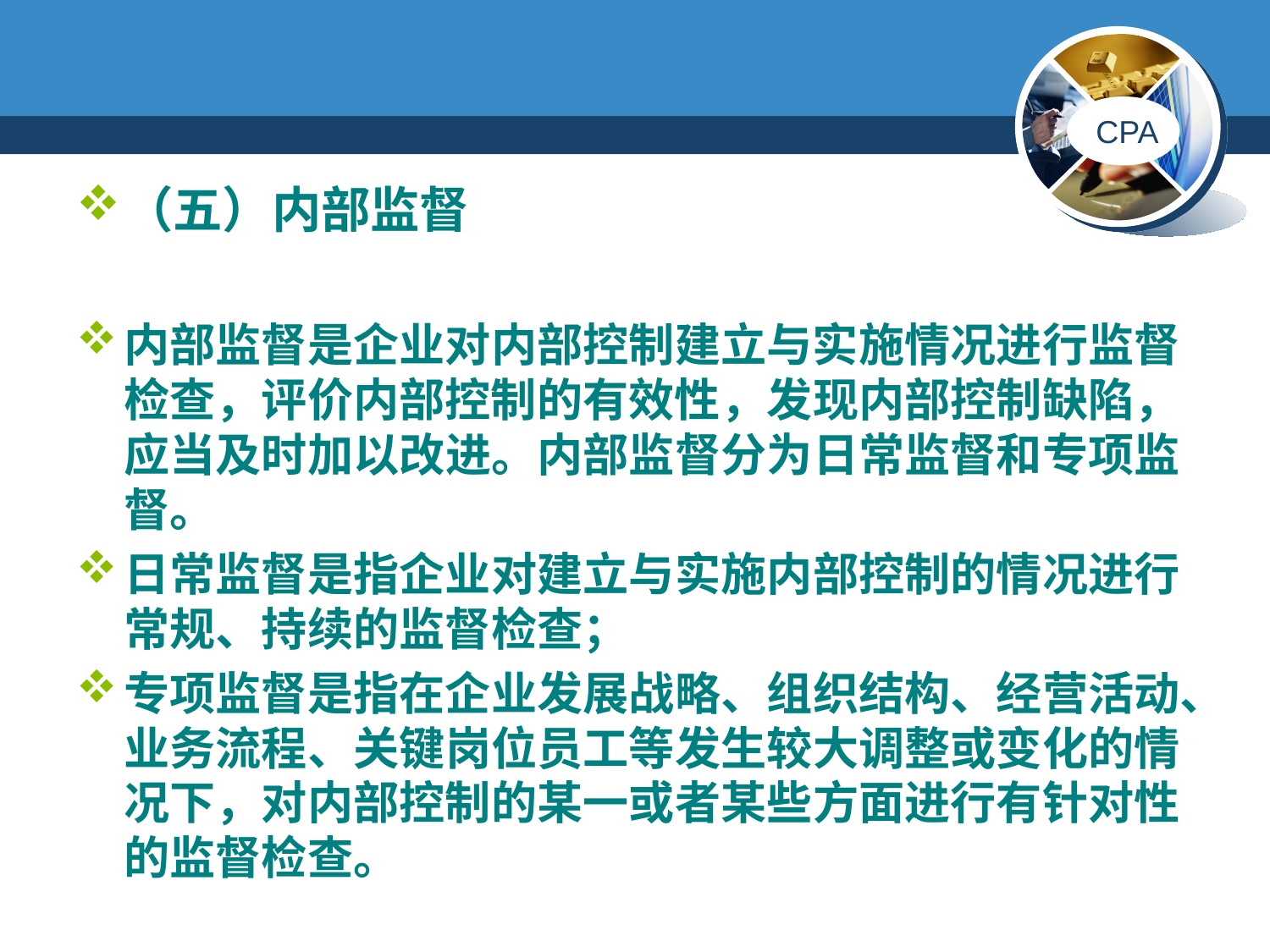

#
（五）内部监督

内部监督是企业对内部控制建立与实施情况进行监督检查，评价内部控制的有效性，发现内部控制缺陷，应当及时加以改进。内部监督分为日常监督和专项监督。
日常监督是指企业对建立与实施内部控制的情况进行常规、持续的监督检查；
专项监督是指在企业发展战略、组织结构、经营活动、业务流程、关键岗位员工等发生较大调整或变化的情况下，对内部控制的某一或者某些方面进行有针对性的监督检查。